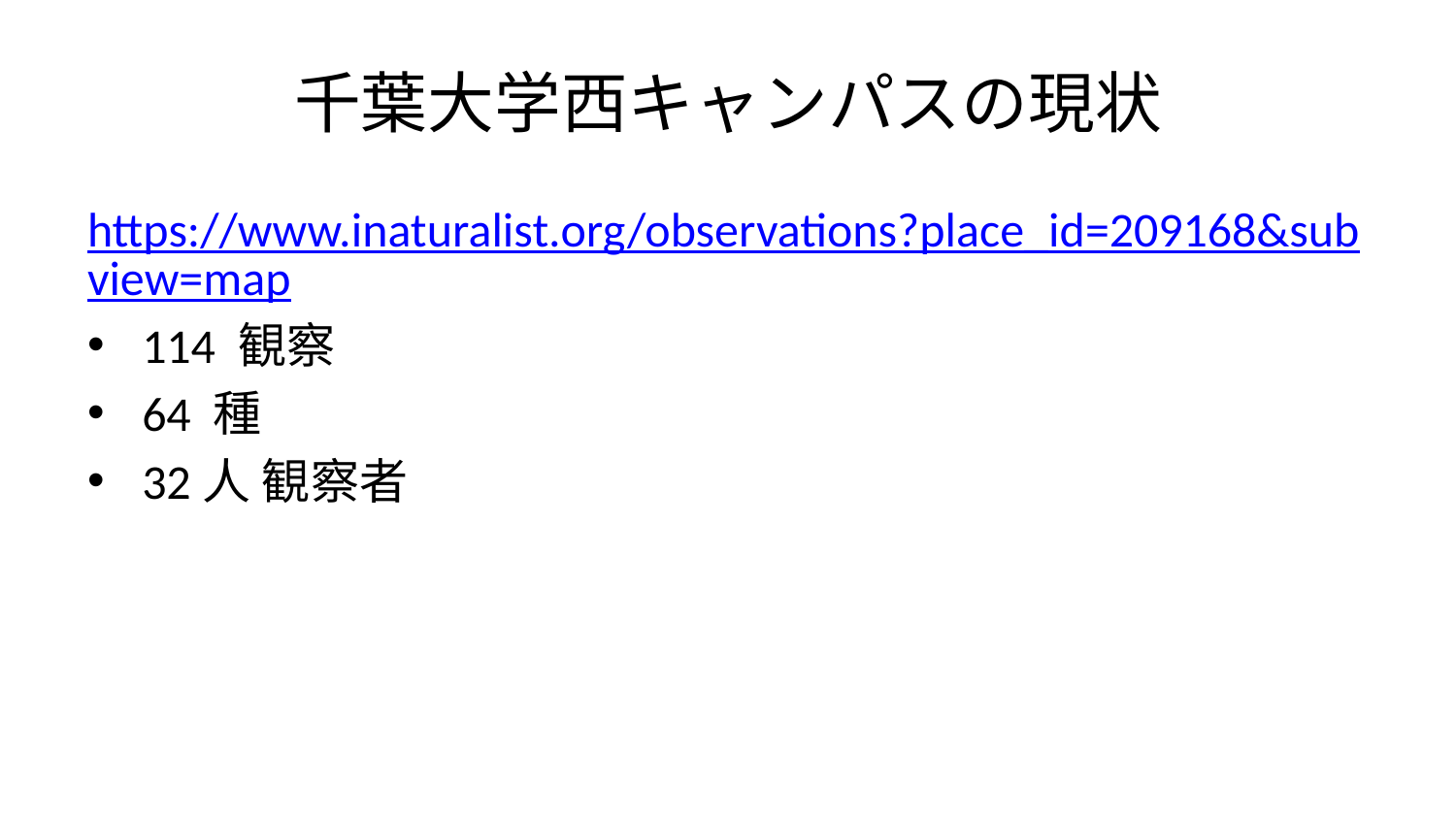

# 千葉大学西キャンパスの現状
https://www.inaturalist.org/observations?place_id=209168&subview=map
114 観察
64 種
32人 観察者